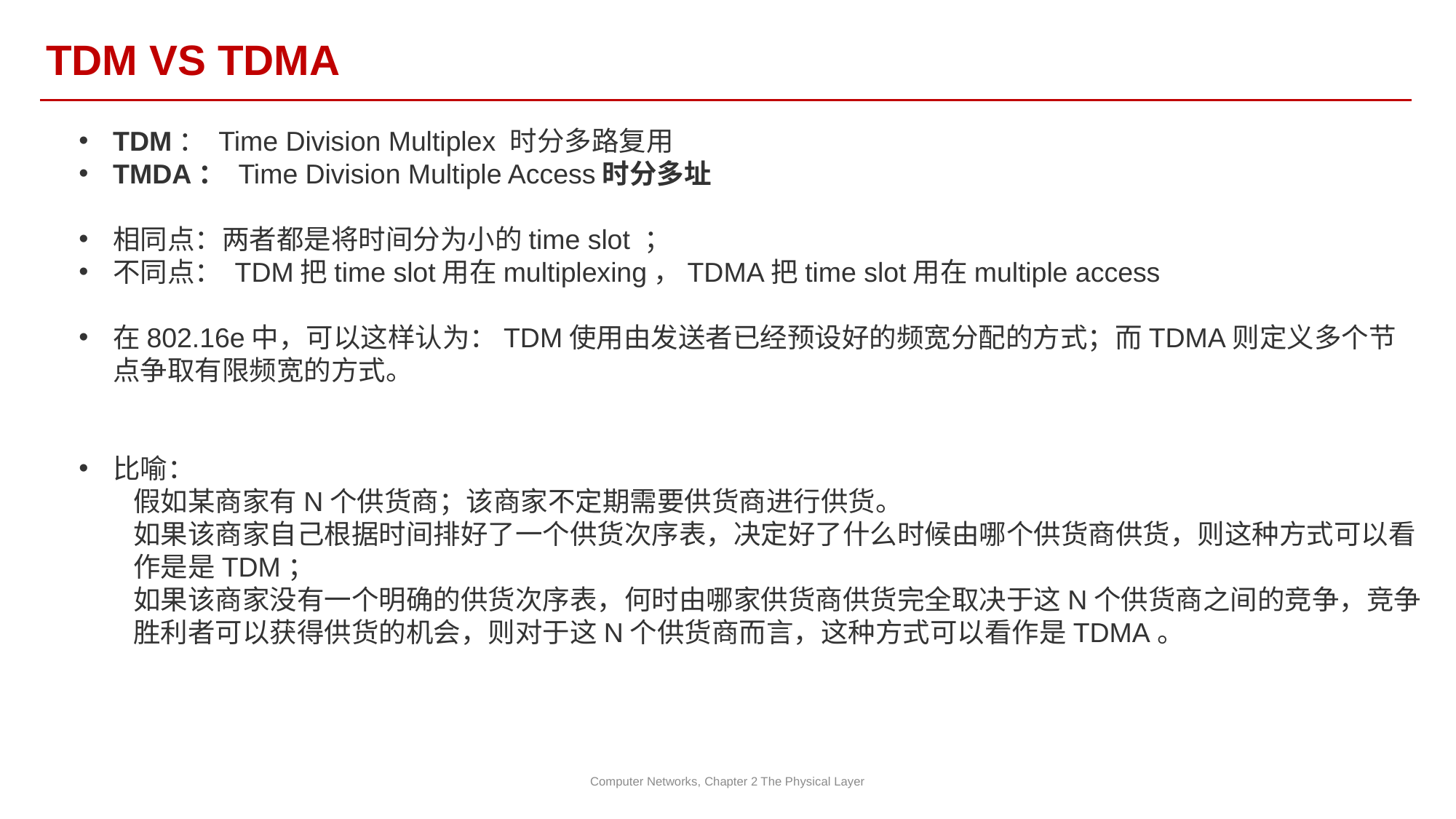

TDM VS TDMA
TDM： Time Division Multiplex 时分多路复用
TMDA： Time Division Multiple Access时分多址

相同点：两者都是将时间分为小的time slot ；
不同点： TDM把time slot用在multiplexing，TDMA把time slot用在multiple access

在802.16e中，可以这样认为：TDM使用由发送者已经预设好的频宽分配的方式；而TDMA则定义多个节点争取有限频宽的方式。

比喻：
假如某商家有N个供货商；该商家不定期需要供货商进行供货。
如果该商家自己根据时间排好了一个供货次序表，决定好了什么时候由哪个供货商供货，则这种方式可以看作是是TDM；
如果该商家没有一个明确的供货次序表，何时由哪家供货商供货完全取决于这N个供货商之间的竞争，竞争胜利者可以获得供货的机会，则对于这N个供货商而言，这种方式可以看作是TDMA。
Computer Networks, Chapter 2 The Physical Layer